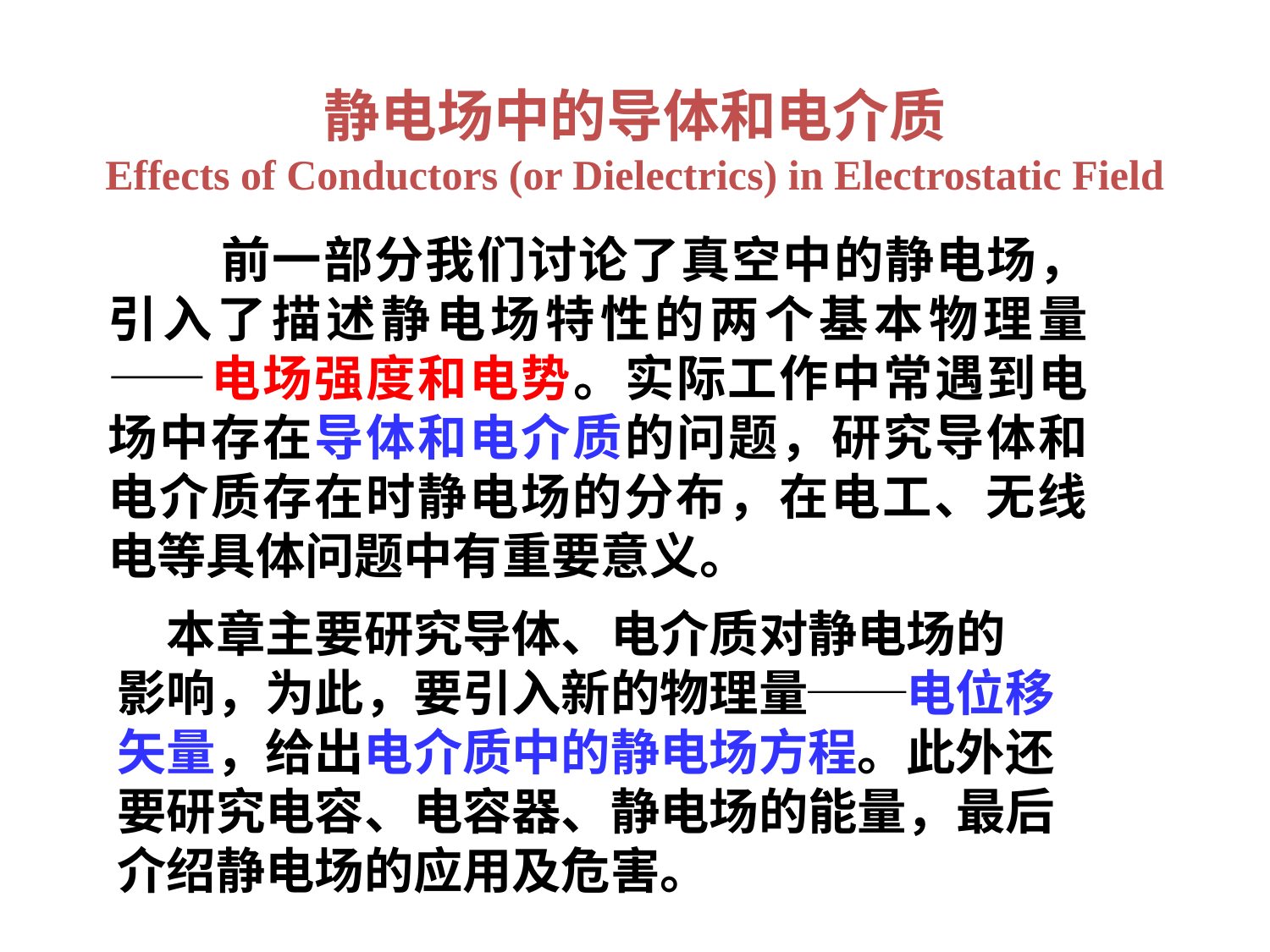

静电场中的导体和电介质
Effects of Conductors (or Dielectrics) in Electrostatic Field
         前一部分我们讨论了真空中的静电场，引入了描述静电场特性的两个基本物理量——电场强度和电势。实际工作中常遇到电场中存在导体和电介质的问题，研究导体和电介质存在时静电场的分布，在电工、无线电等具体问题中有重要意义。
　本章主要研究导体、电介质对静电场的
影响，为此，要引入新的物理量──电位移
矢量，给出电介质中的静电场方程。此外还
要研究电容、电容器、静电场的能量，最后
介绍静电场的应用及危害。